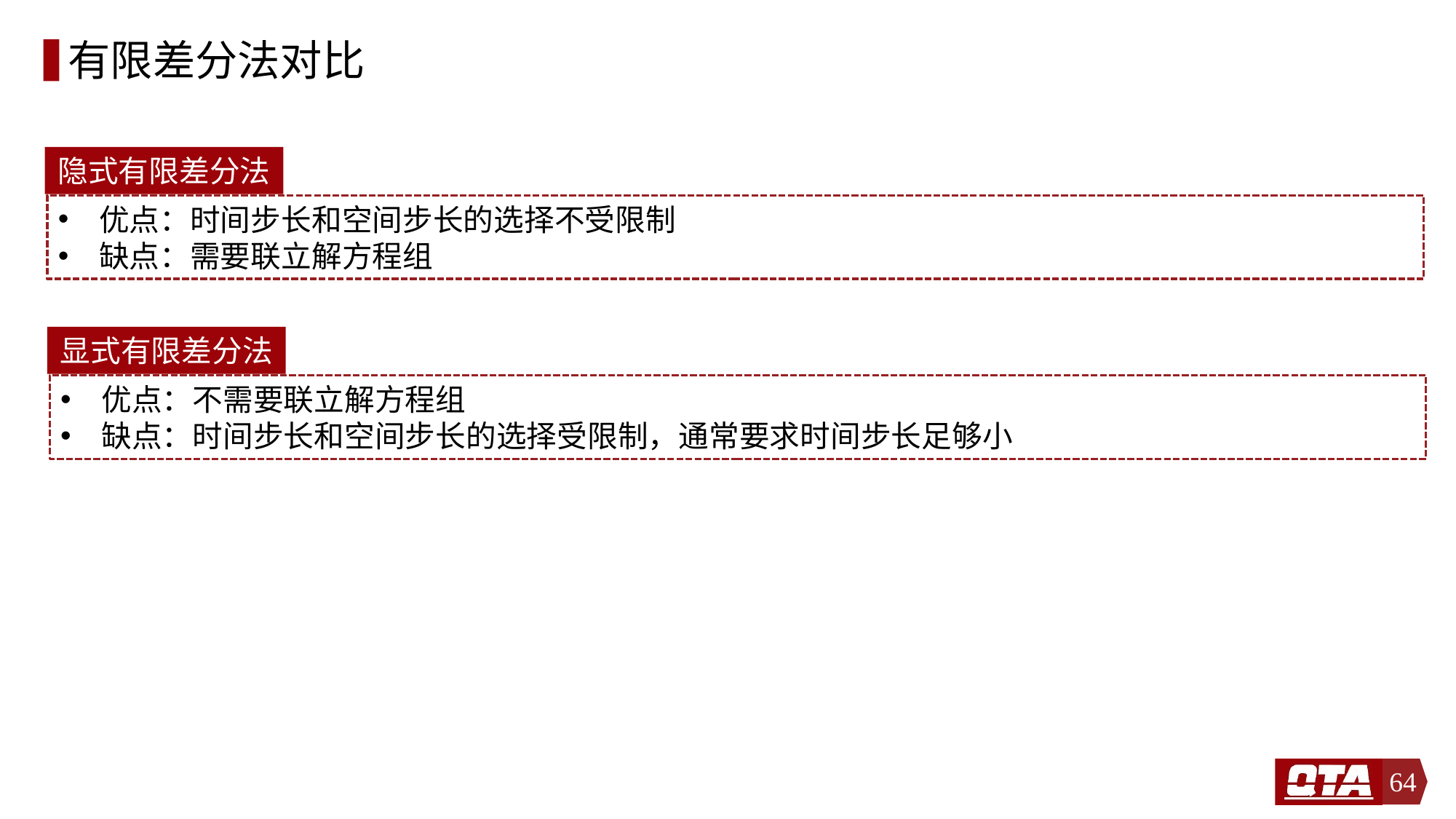

# 有限差分法对比
隐式有限差分法
优点：时间步长和空间步长的选择不受限制
缺点：需要联立解方程组
显式有限差分法
优点：不需要联立解方程组
缺点：时间步长和空间步长的选择受限制，通常要求时间步长足够小
64